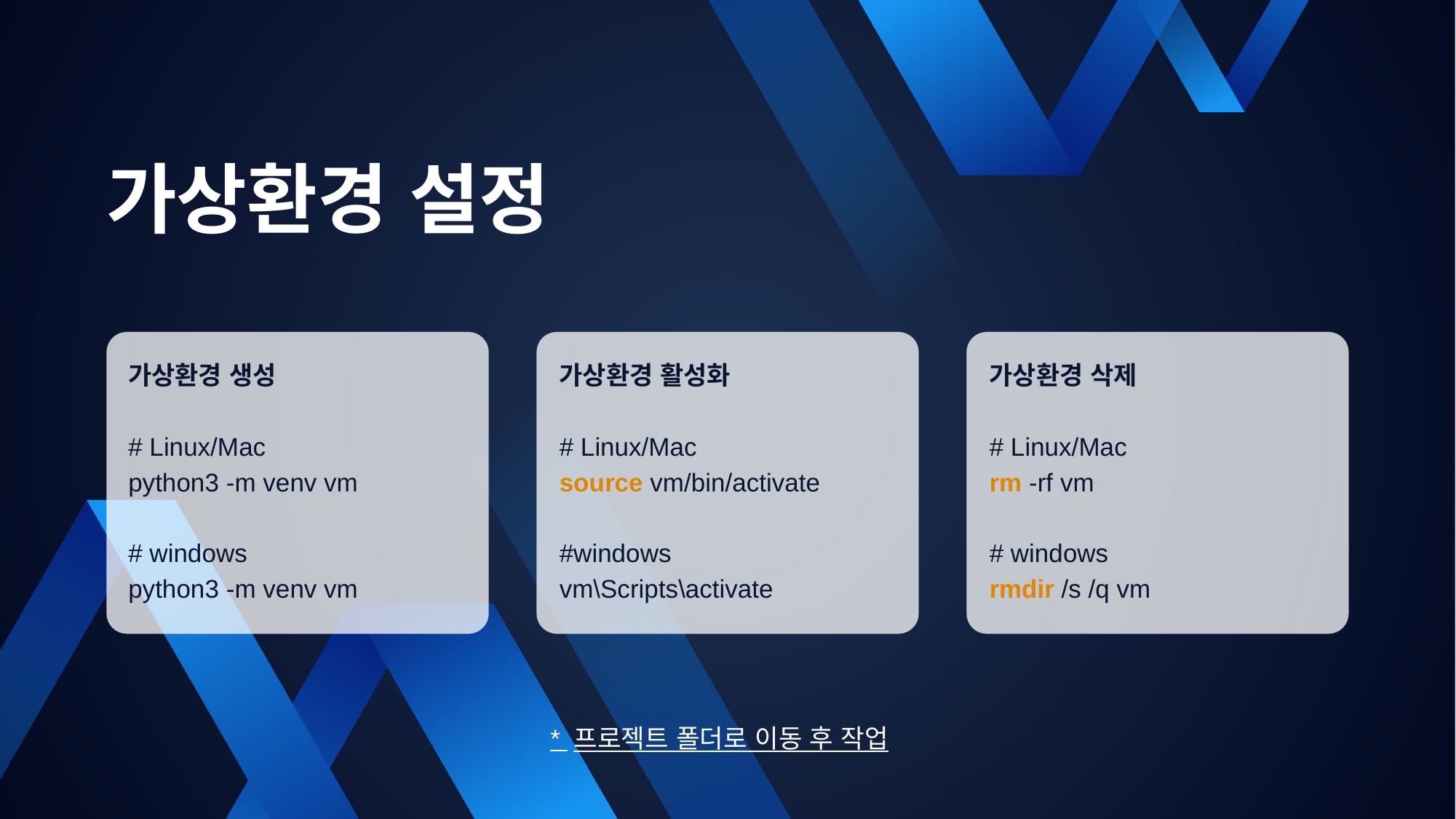

가상환경 설정

가상환경 생성

# Linux/Mac
python3 -m venv vm

# windows
python3 -m venv vm

가상환경 활성화

# Linux/Mac
source vm/bin/activate

#windows
vm\Scripts\activate
가상환경 삭제

# Linux/Mac
rm -rf vm

# windows
rmdir /s /q vm
* 프로젝트 폴더로 이동 후 작업